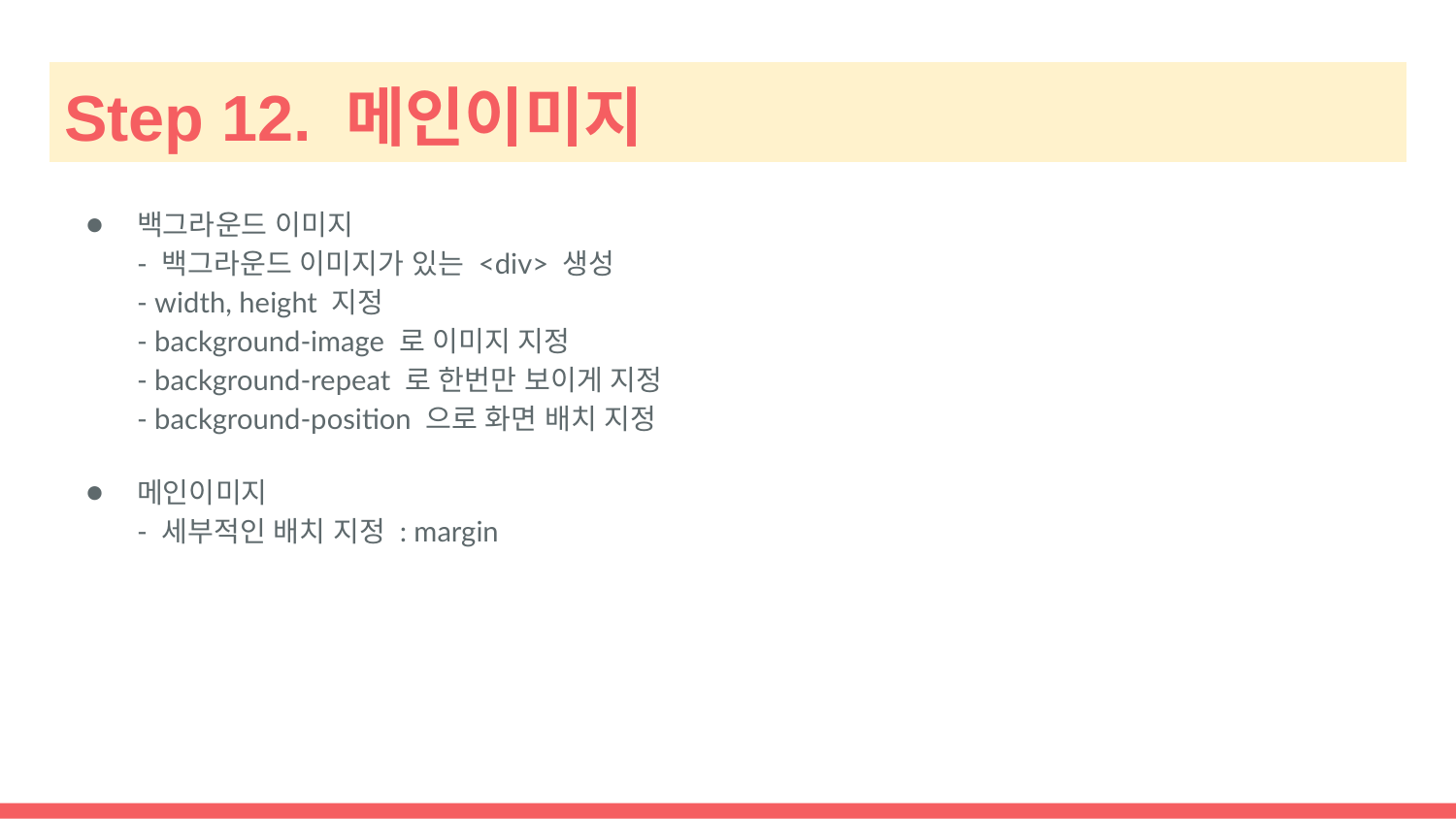

# Step 12. 메인이미지
백그라운드 이미지
- 백그라운드 이미지가 있는 <div> 생성
- width, height 지정
- background-image 로 이미지 지정
- background-repeat 로 한번만 보이게 지정
- background-position 으로 화면 배치 지정
메인이미지
- 세부적인 배치 지정 : margin